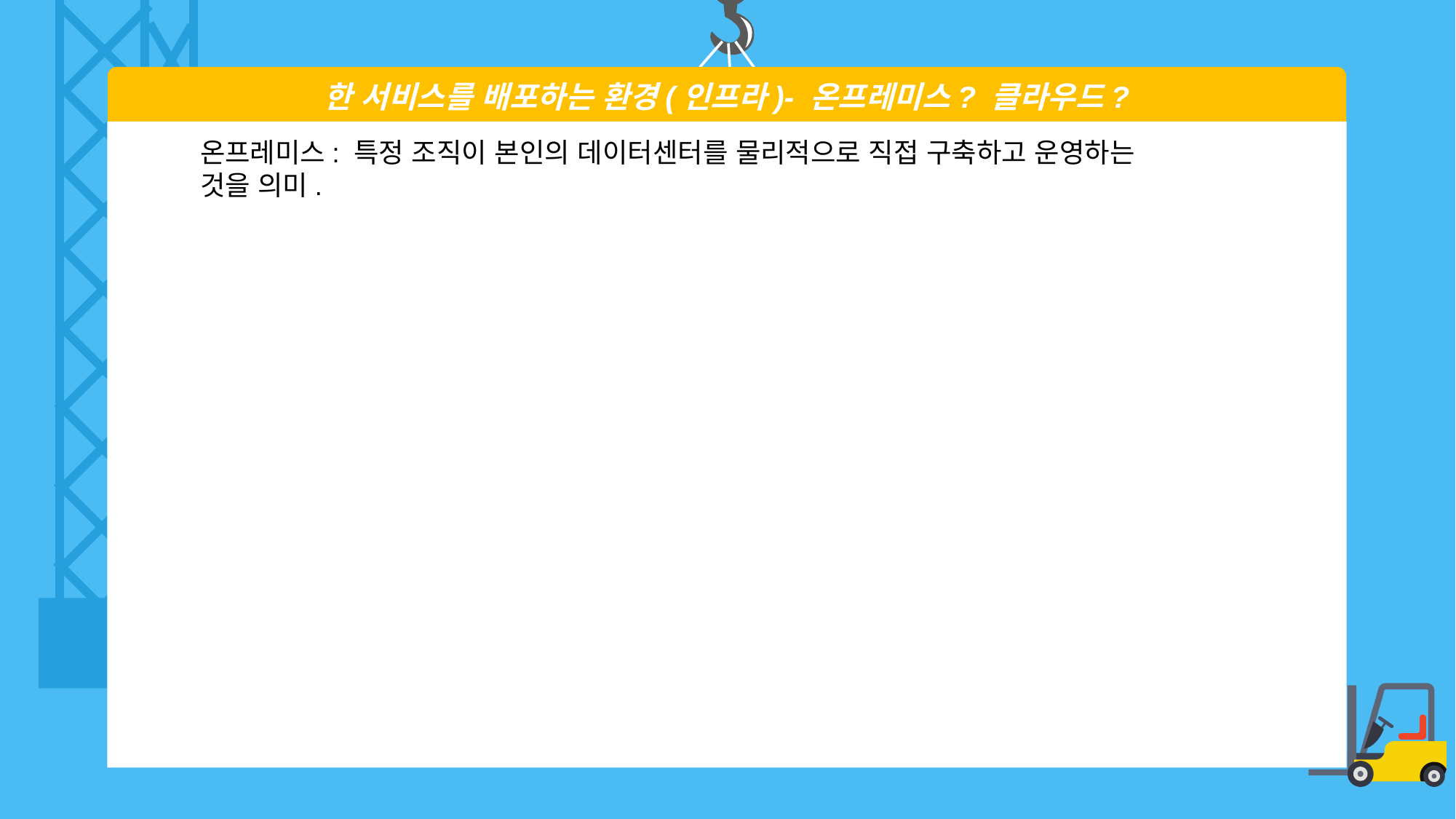

한 서비스를 배포하는 환경(인프라)- 온프레미스? 클라우드?

온프레미스: 특정 조직이 본인의 데이터센터를 물리적으로 직접 구축하고 운영하는 것을 의미.